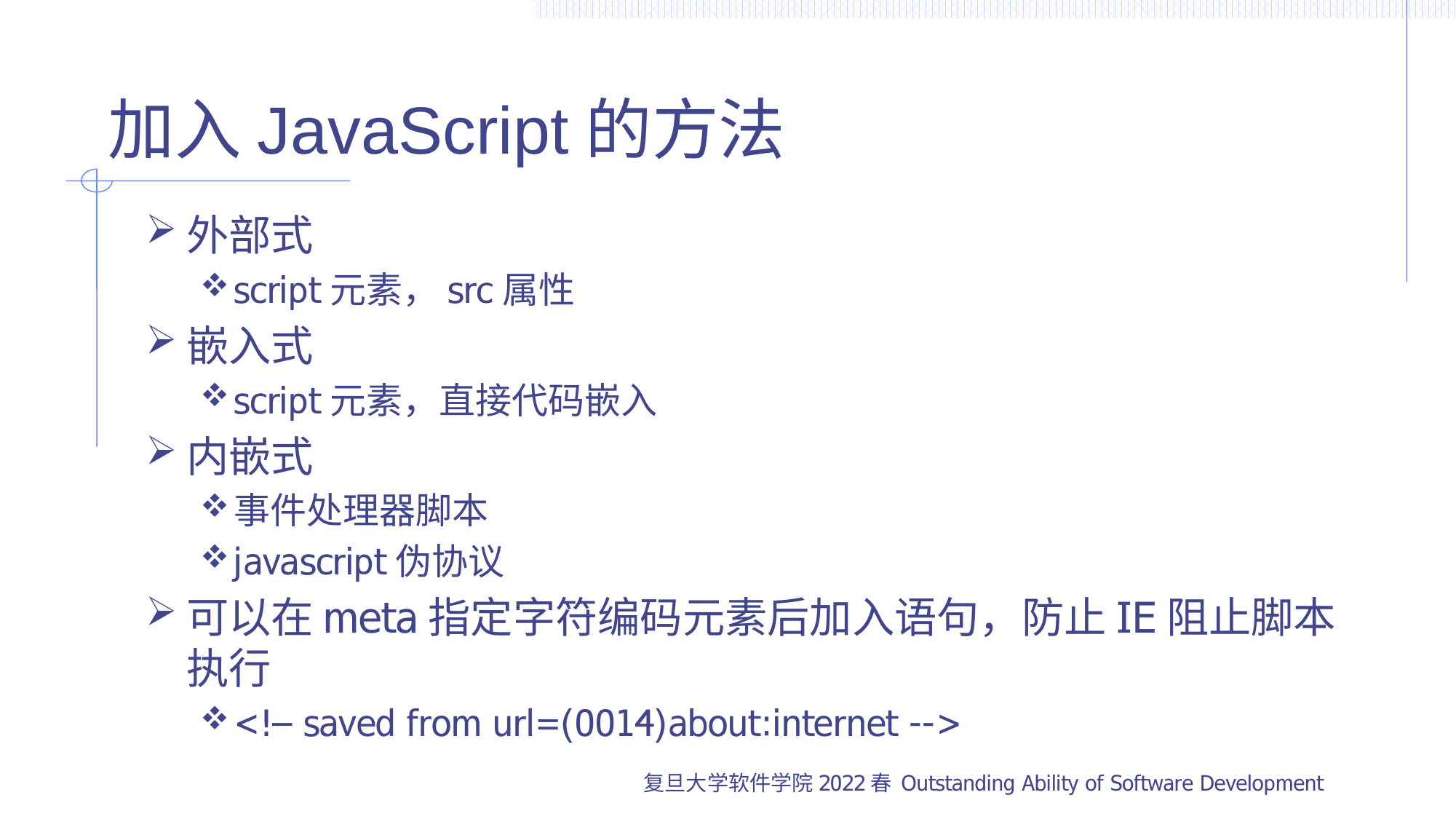

# 加入JavaScript的方法
外部式
script元素，src属性
嵌入式
script元素，直接代码嵌入
内嵌式
事件处理器脚本
javascript伪协议
可以在meta指定字符编码元素后加入语句，防止IE阻止脚本执行
<!– saved from url=(0014)about:internet -->